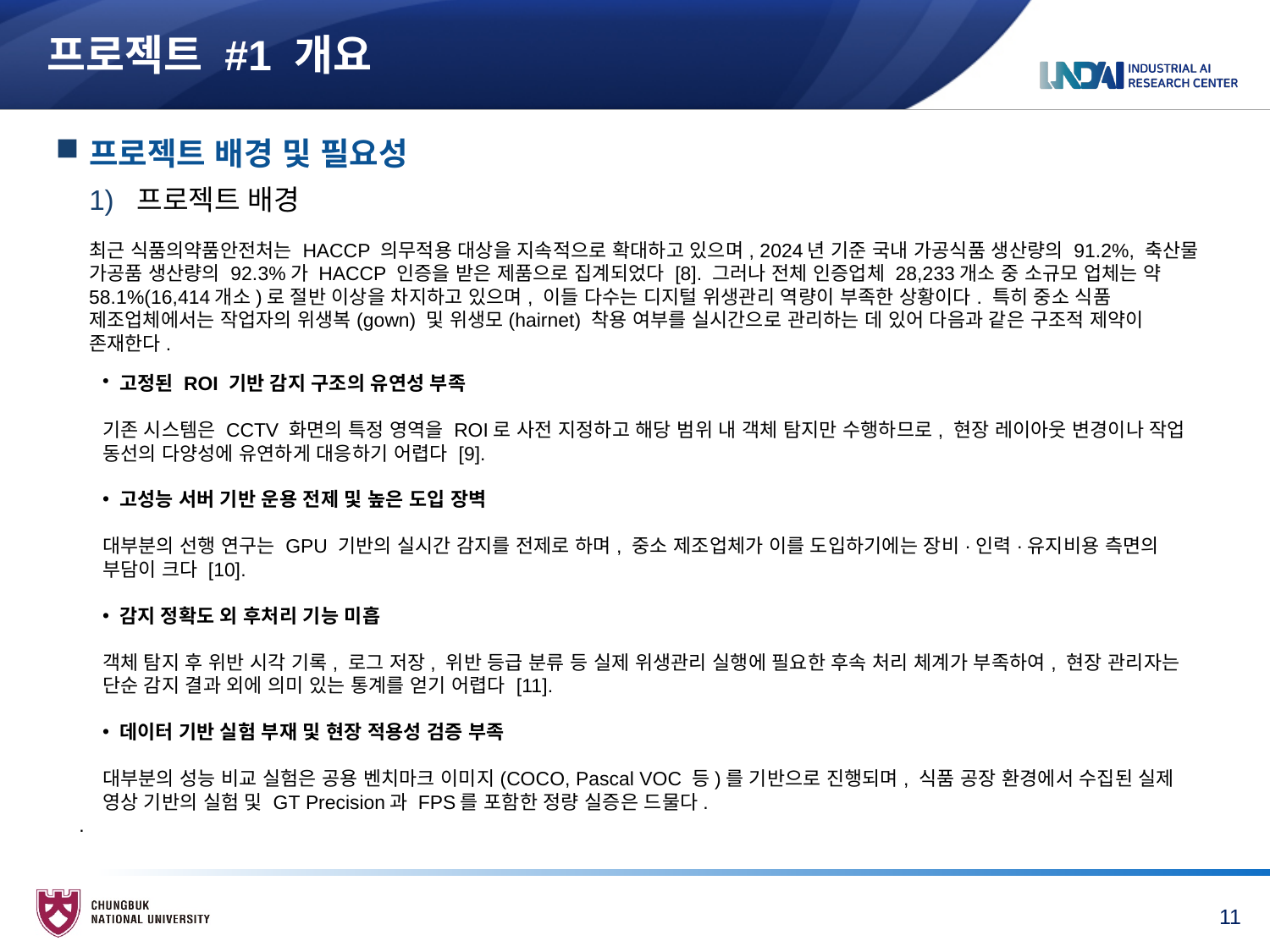

# 프로젝트 #1 개요
프로젝트 배경 및 필요성
프로젝트 배경
	최근 식품의약품안전처는 HACCP 의무적용 대상을 지속적으로 확대하고 있으며, 2024년 기준 국내 가공식품 생산량의 91.2%, 축산물 가공품 생산량의 92.3%가 HACCP 인증을 받은 제품으로 집계되었다 [8]. 그러나 전체 인증업체 28,233개소 중 소규모 업체는 약 58.1%(16,414개소)로 절반 이상을 차지하고 있으며, 이들 다수는 디지털 위생관리 역량이 부족한 상황이다. 특히 중소 식품 제조업체에서는 작업자의 위생복(gown) 및 위생모(hairnet) 착용 여부를 실시간으로 관리하는 데 있어 다음과 같은 구조적 제약이 존재한다.

 고정된 ROI 기반 감지 구조의 유연성 부족
기존 시스템은 CCTV 화면의 특정 영역을 ROI로 사전 지정하고 해당 범위 내 객체 탐지만 수행하므로, 현장 레이아웃 변경이나 작업 동선의 다양성에 유연하게 대응하기 어렵다 [9].

 고성능 서버 기반 운용 전제 및 높은 도입 장벽
대부분의 선행 연구는 GPU 기반의 실시간 감지를 전제로 하며, 중소 제조업체가 이를 도입하기에는 장비·인력·유지비용 측면의 부담이 크다 [10].

 감지 정확도 외 후처리 기능 미흡
객체 탐지 후 위반 시각 기록, 로그 저장, 위반 등급 분류 등 실제 위생관리 실행에 필요한 후속 처리 체계가 부족하여, 현장 관리자는 단순 감지 결과 외에 의미 있는 통계를 얻기 어렵다 [11].

 데이터 기반 실험 부재 및 현장 적용성 검증 부족
대부분의 성능 비교 실험은 공용 벤치마크 이미지(COCO, Pascal VOC 등)를 기반으로 진행되며, 식품 공장 환경에서 수집된 실제 영상 기반의 실험 및 GT Precision과 FPS를 포함한 정량 실증은 드물다.
.